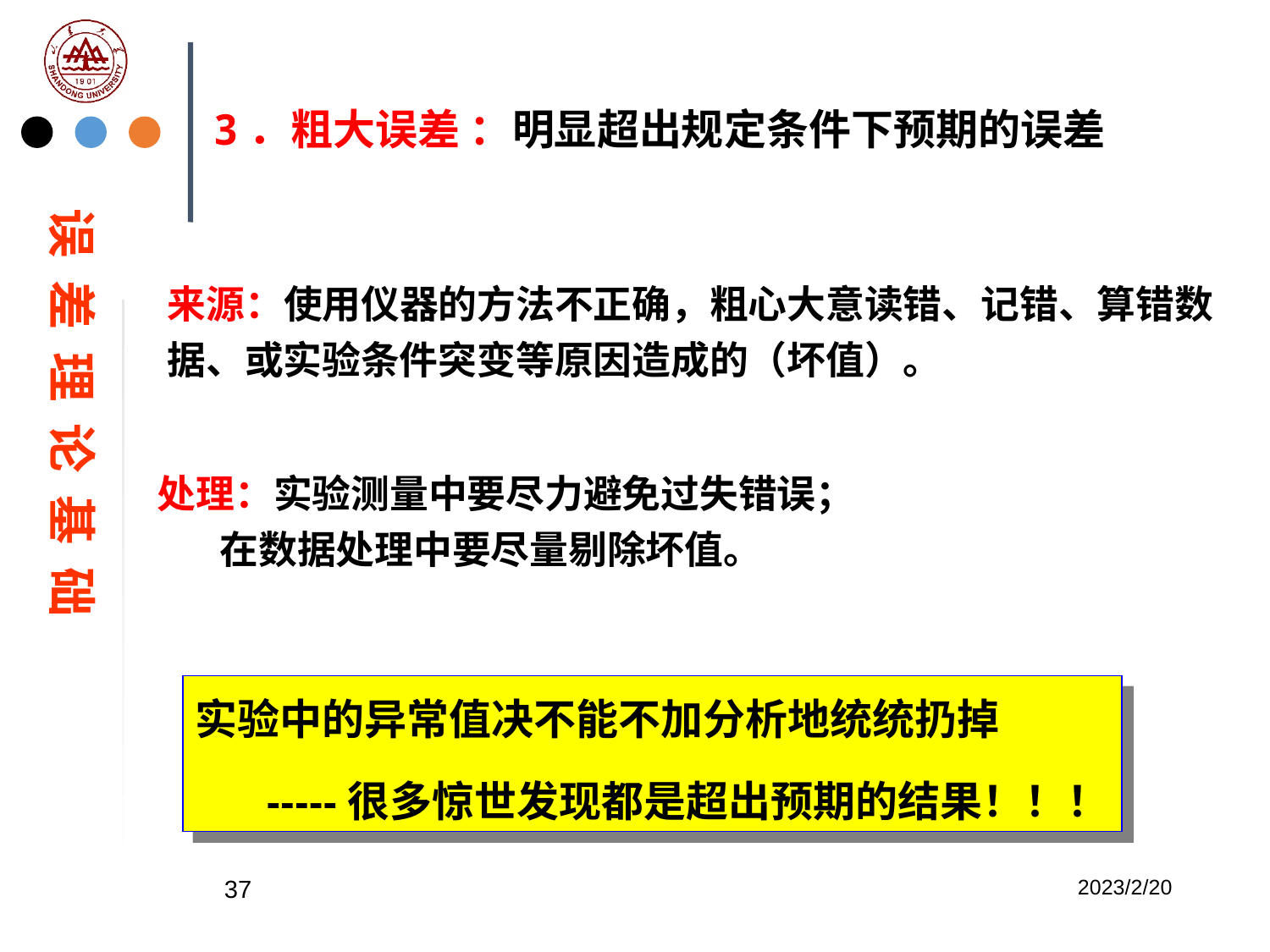

3．粗大误差 ：明显超出规定条件下预期的误差
误  差  理  论  基  础
来源：使用仪器的方法不正确，粗心大意读错、记错、算错数据、或实验条件突变等原因造成的（坏值）。
处理：实验测量中要尽力避免过失错误；
      在数据处理中要尽量剔除坏值。
实验中的异常值决不能不加分析地统统扔掉
      -----很多惊世发现都是超出预期的结果！！！
37
2023/2/20